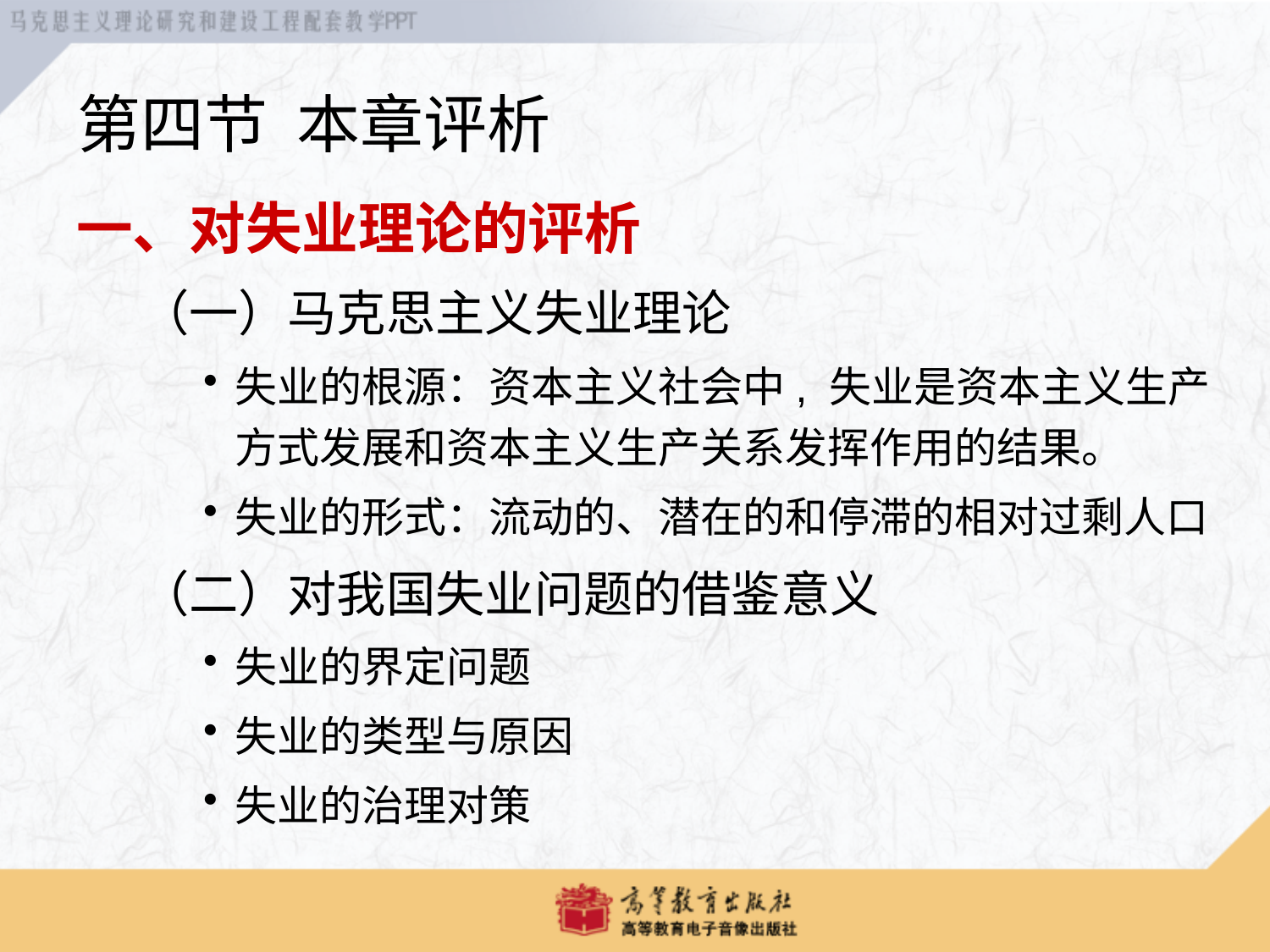

# 第四节  本章评析
一、对失业理论的评析
（一）马克思主义失业理论
失业的根源：资本主义社会中, 失业是资本主义生产方式发展和资本主义生产关系发挥作用的结果。
失业的形式：流动的、潜在的和停滞的相对过剩人口
（二）对我国失业问题的借鉴意义
失业的界定问题
失业的类型与原因
失业的治理对策